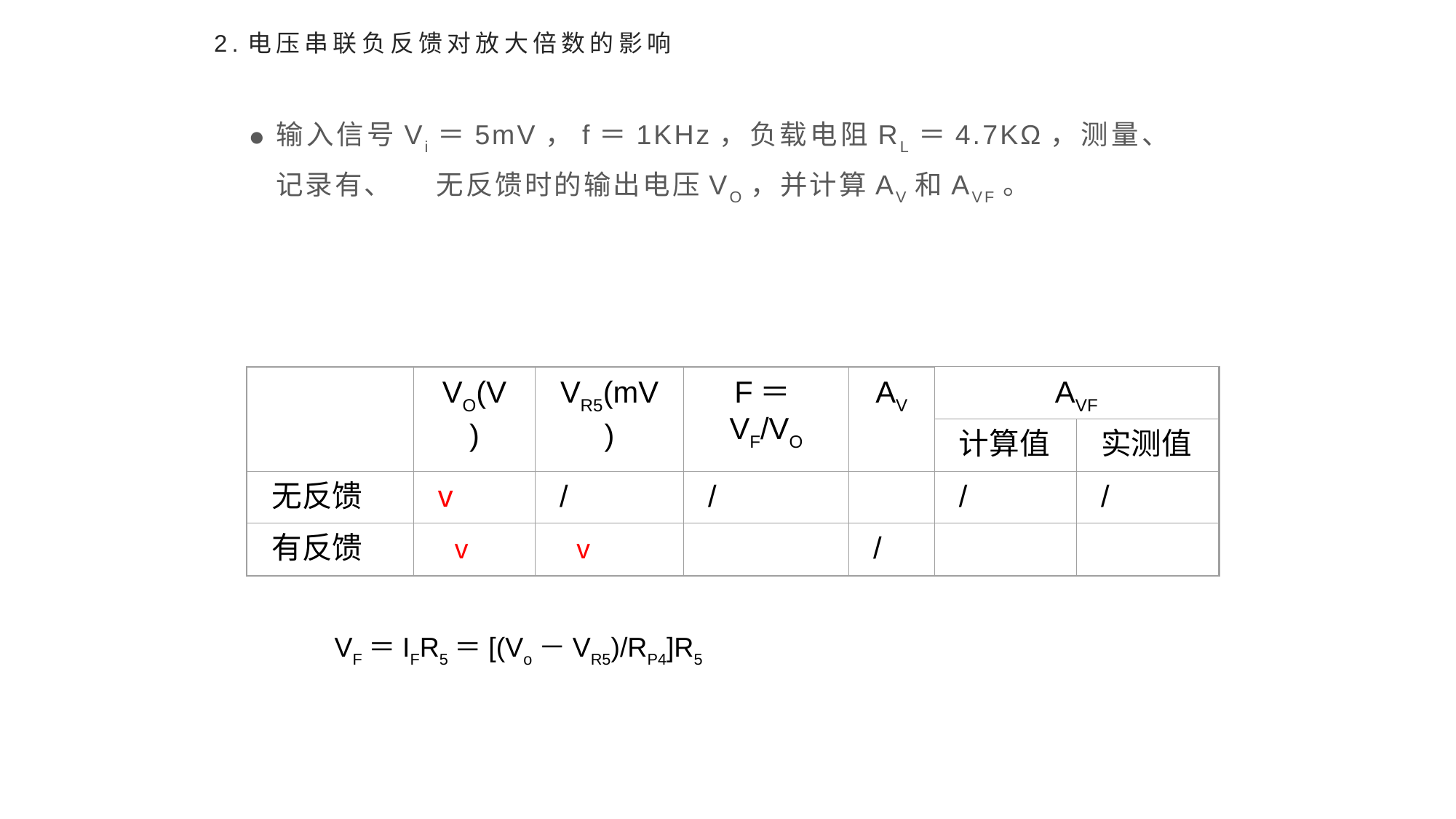

# 2.电压串联负反馈对放大倍数的影响
输入信号Vi＝5mV，f＝1KHz，负载电阻RL＝4.7KΩ，测量、记录有、     无反馈时的输出电压VO，并计算AV和AVF。

VO(V)

VR5(mV)

F＝VF/VO

AV

AVF

计算值

实测值

无反馈

v

/

/

/

/

有反馈

  v

  v

/

VF＝IFR5＝[(Vo－VR5)/RP4]R5